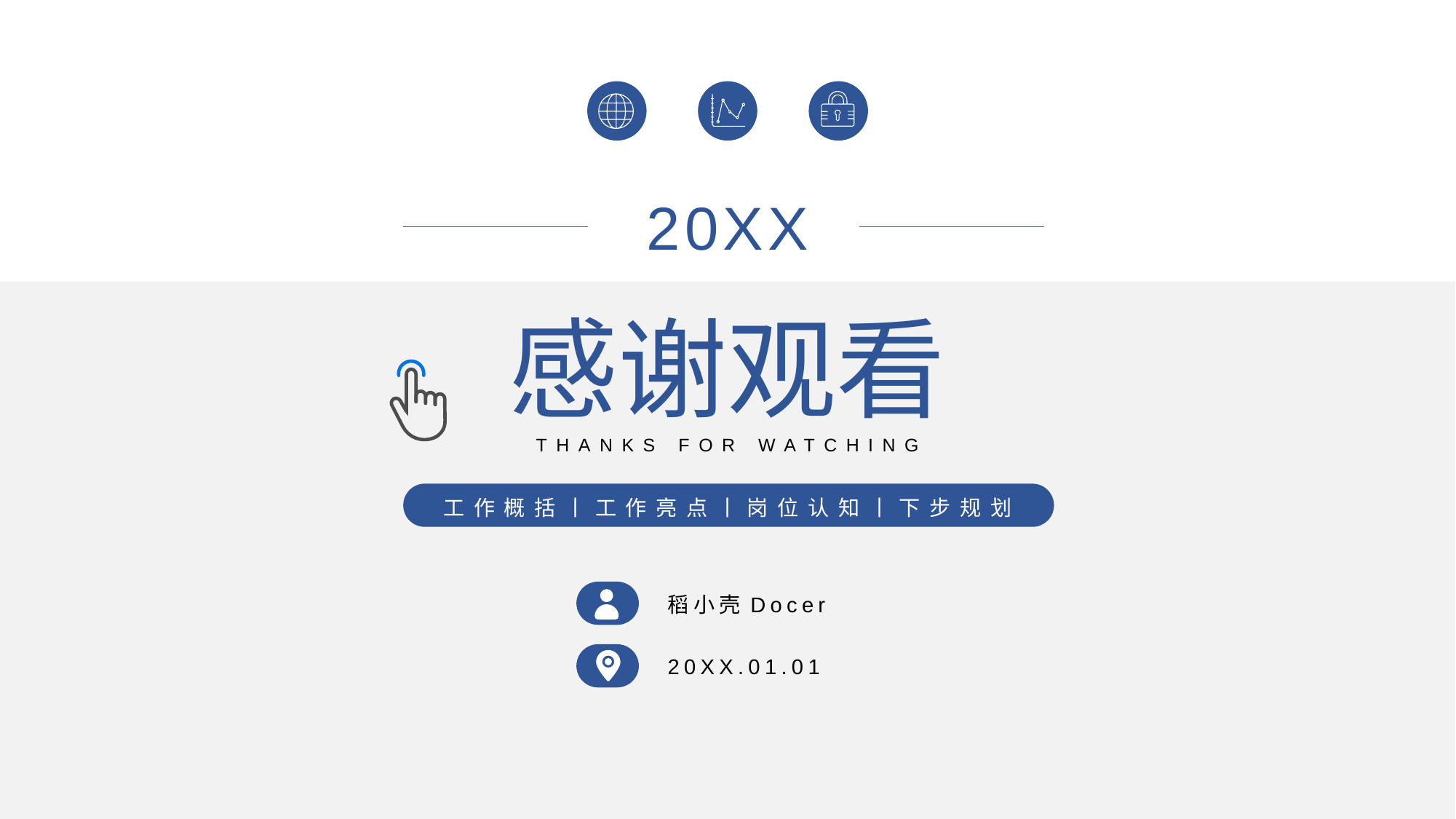

20XX

感谢观看

THANKS FOR WATCHING

工作概括丨工作亮点丨岗位认知丨下步规划

稻小壳Docer

20XX.01.01